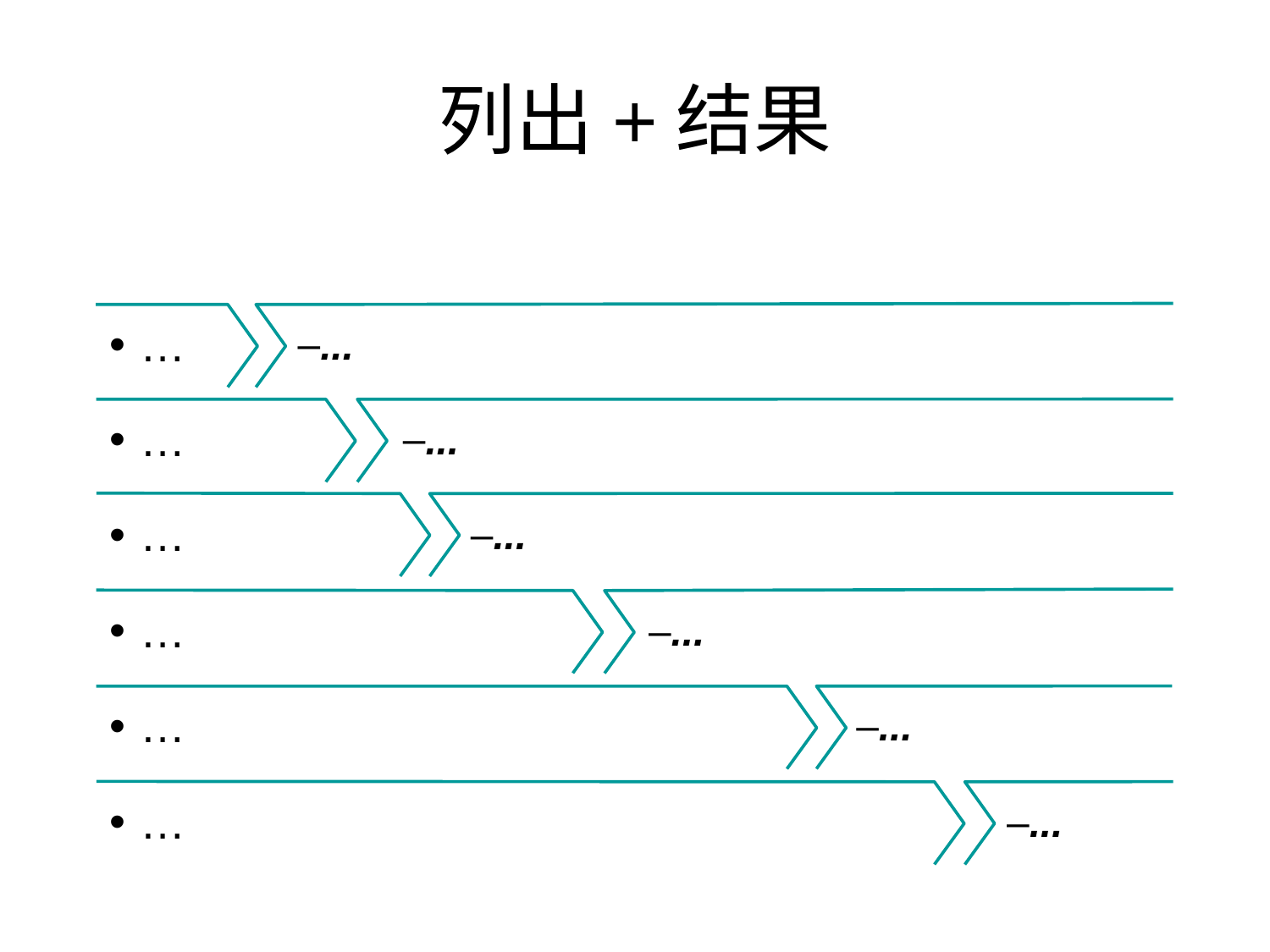

# 列出+结果

…
...

…
...

…
...

…
...

…
...

…
...